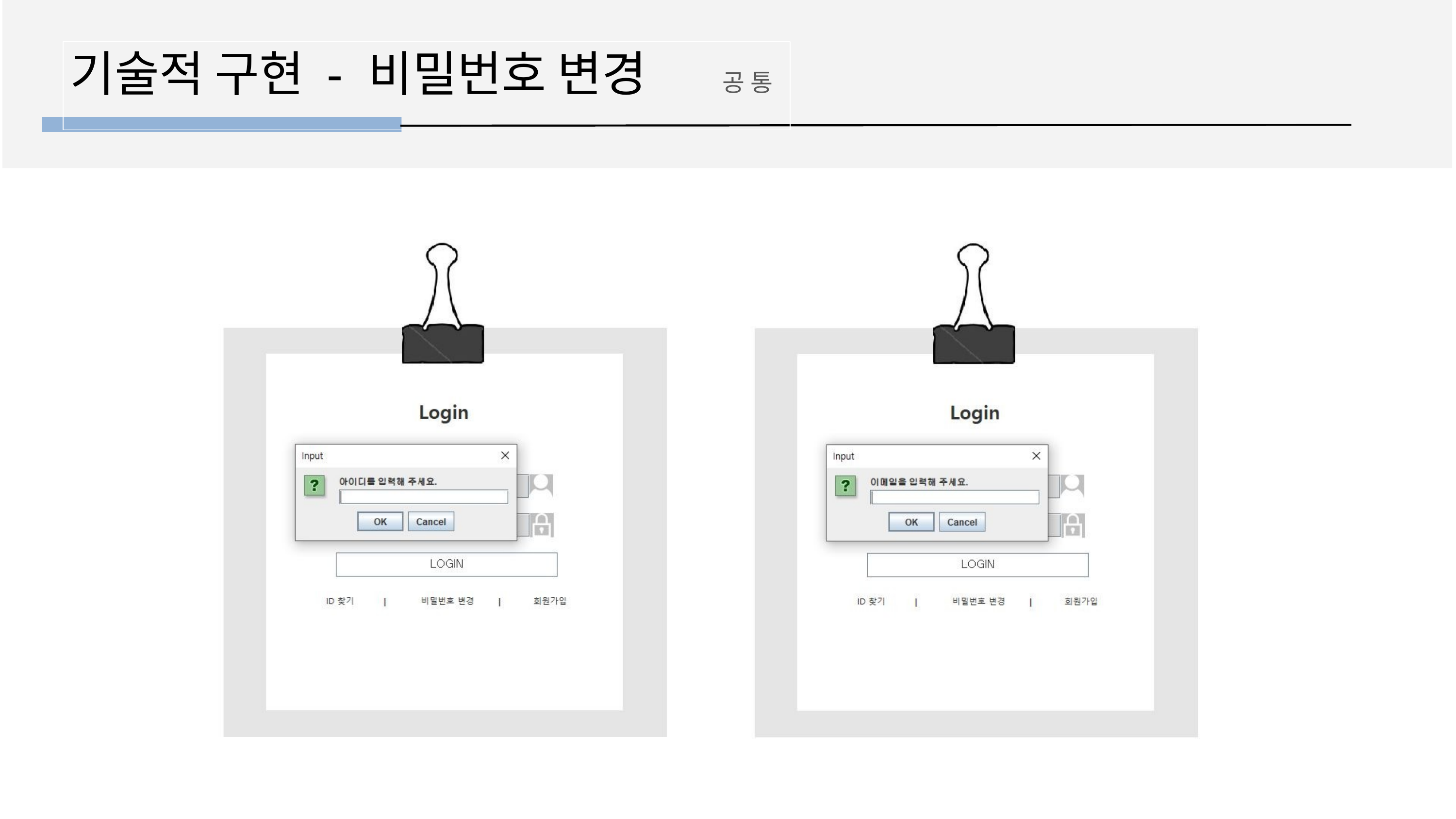

# 기술적 구현 - 비밀번호 변경	공 통